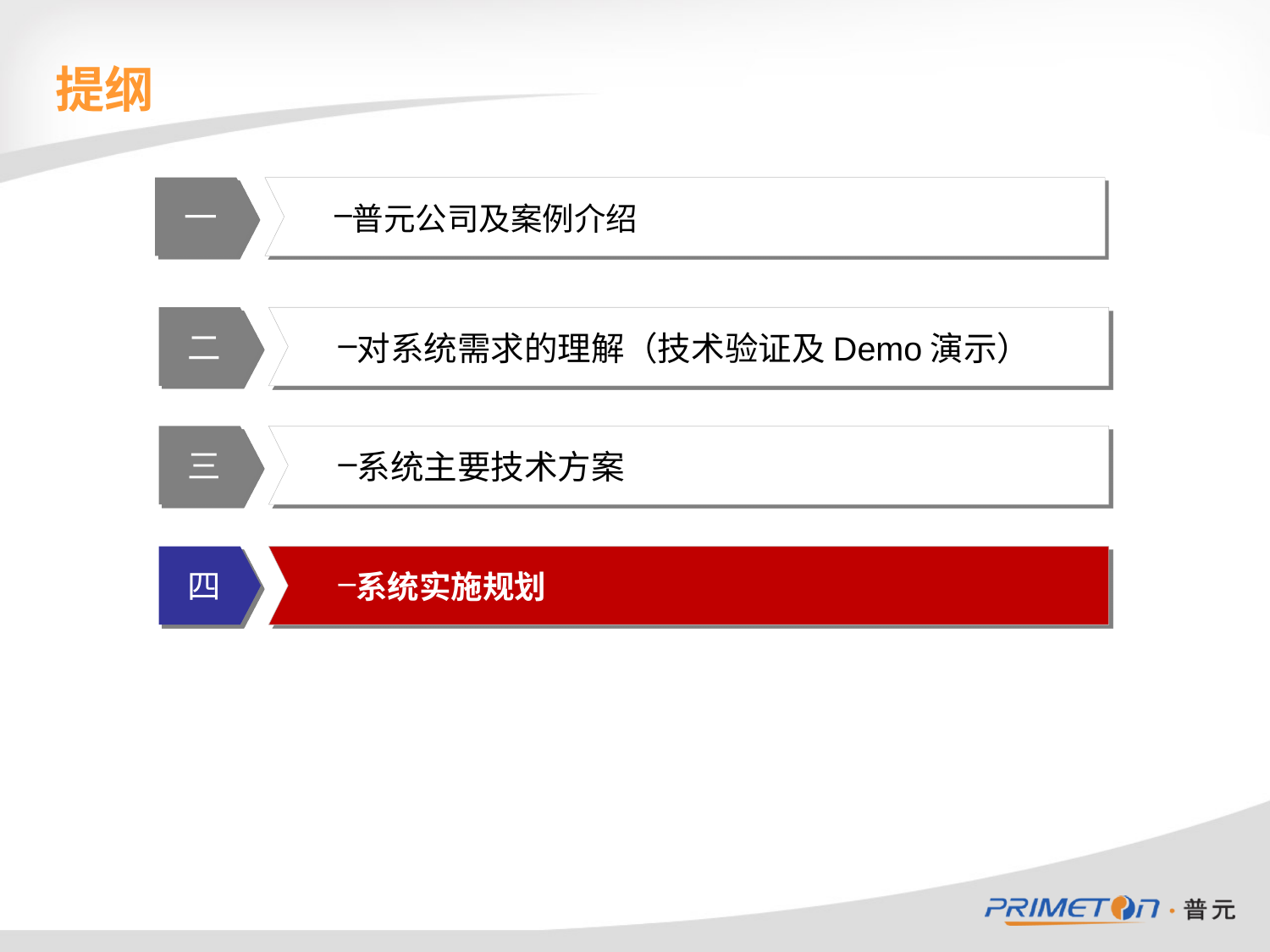

# 提纲
一

普元公司及案例介绍
二

对系统需求的理解（技术验证及Demo演示）
三

系统主要技术方案
四

系统实施规划